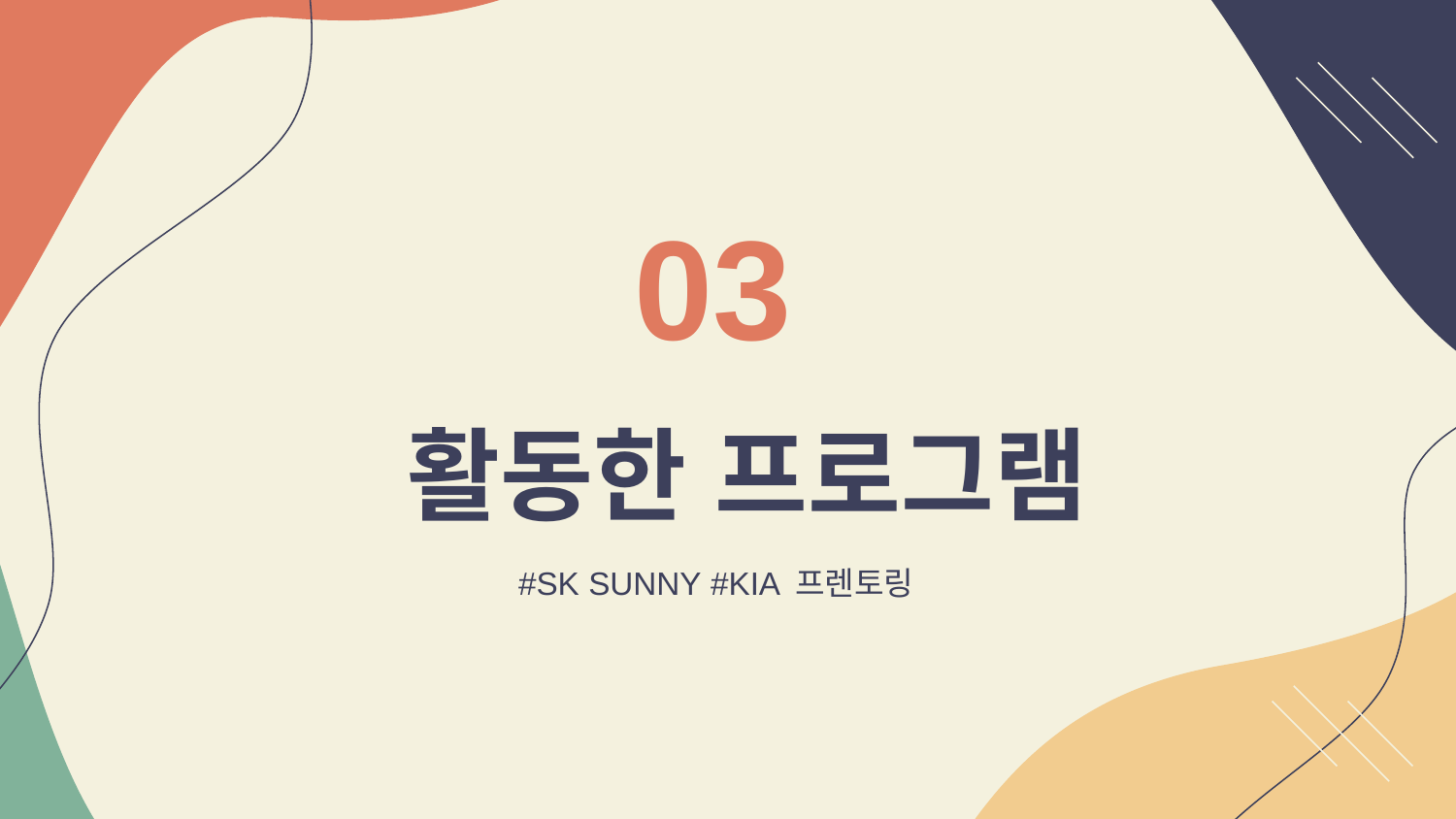

03
# 활동한 프로그램
#SK SUNNY #KIA 프렌토링